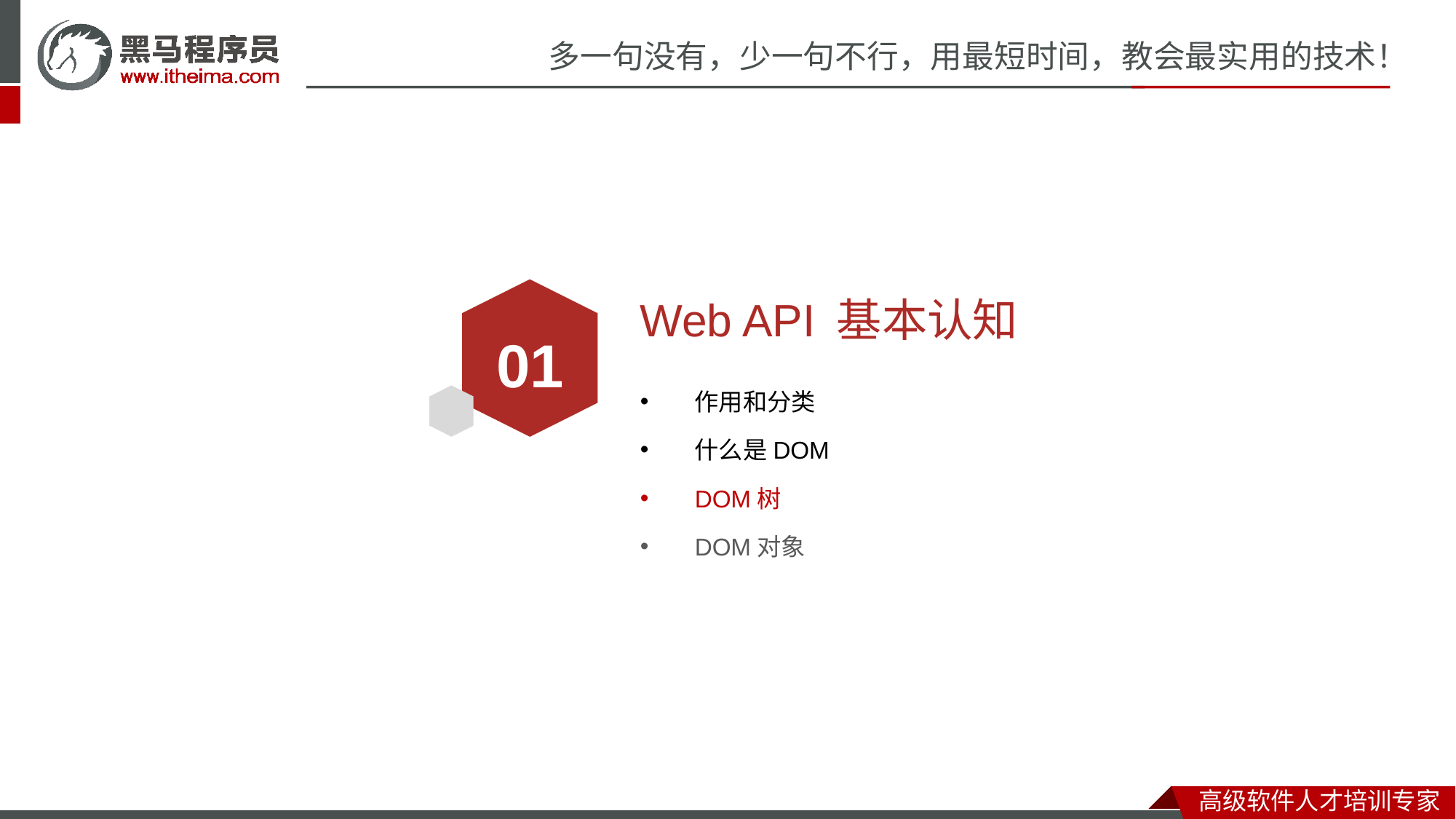

# Web API 基本认知
01
作用和分类
什么是DOM
DOM树
DOM对象